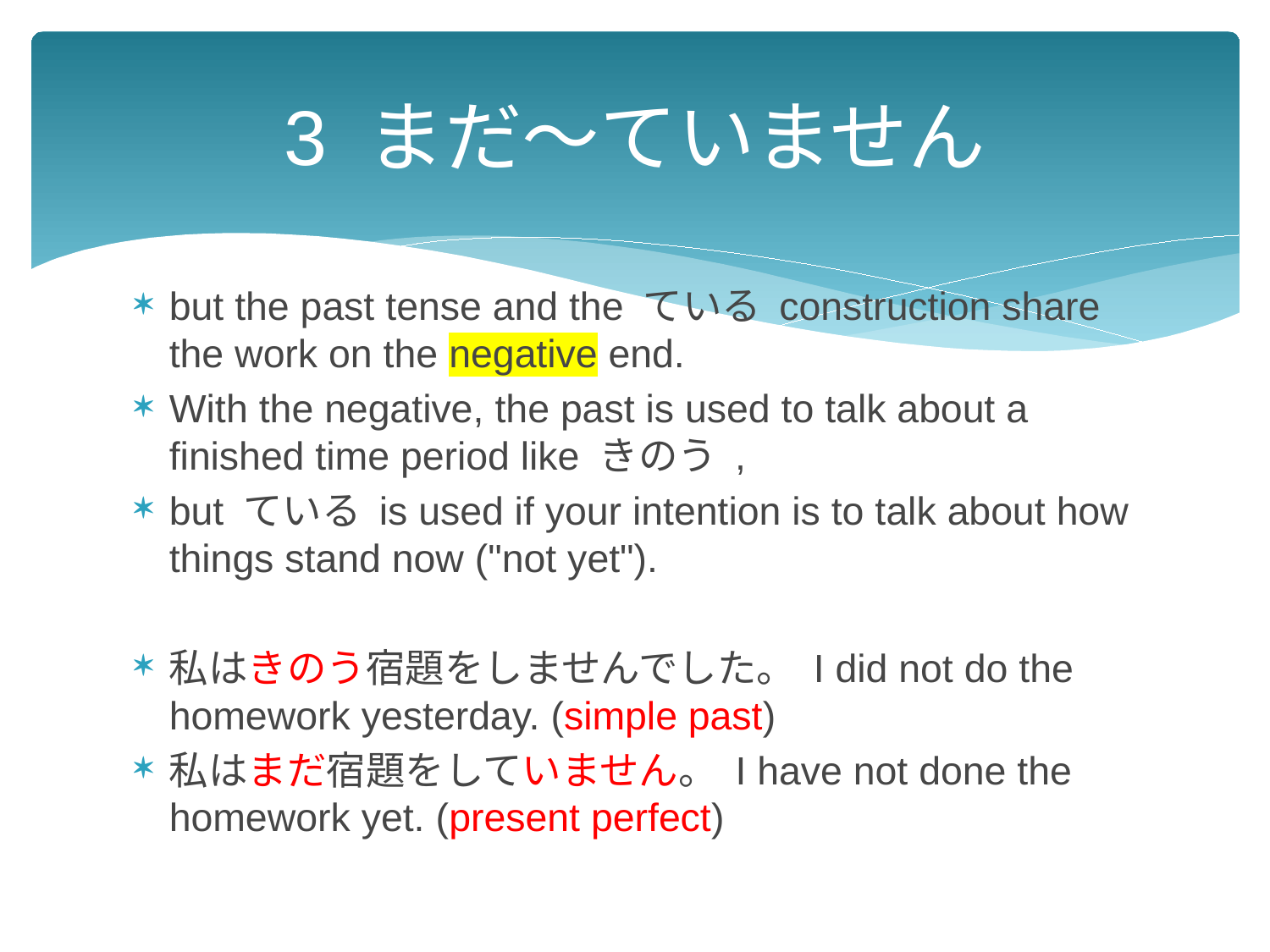

# 3 まだ～ていません
but the past tense and the ている construction share the work on the negative end.
With the negative, the past is used to talk about a finished time period like きのう ,
but ている is used if your intention is to talk about how things stand now ("not yet").

私はきのう宿題をしませんでした。 I did not do the homework yesterday. (simple past)
私はまだ宿題をしていません。 I have not done the homework yet. (present perfect)